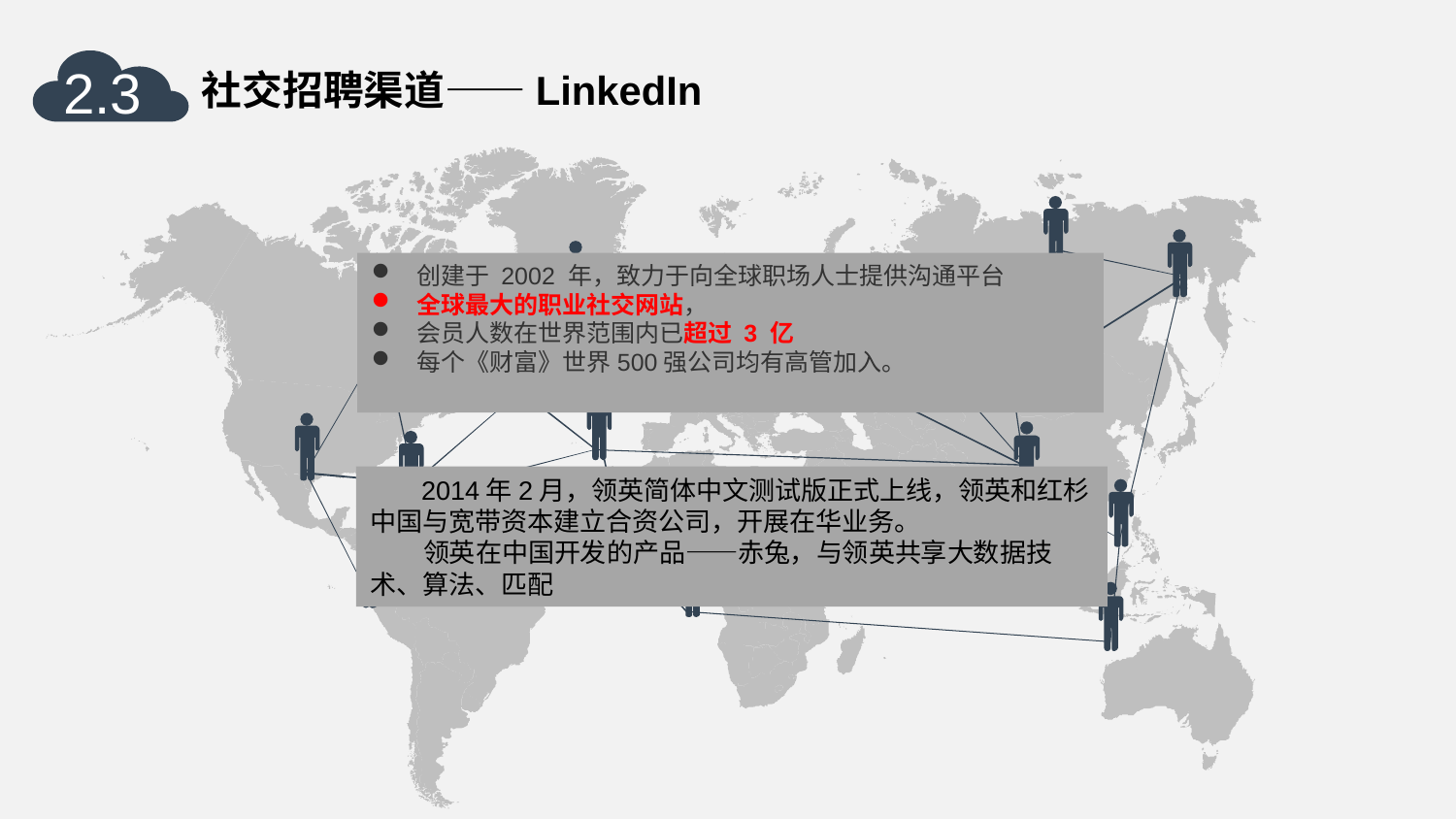

2.3

社交招聘渠道——LinkedIn

创建于 2002 年，致力于向全球职场人士提供沟通平台
全球最大的职业社交网站，
会员人数在世界范围内已超过 3 亿
每个《财富》世界500强公司均有高管加入。

       2014年2月，领英简体中文测试版正式上线，领英和红杉中国与宽带资本建立合资公司，开展在华业务。
        领英在中国开发的产品——赤兔，与领英共享大数据技术、算法、匹配